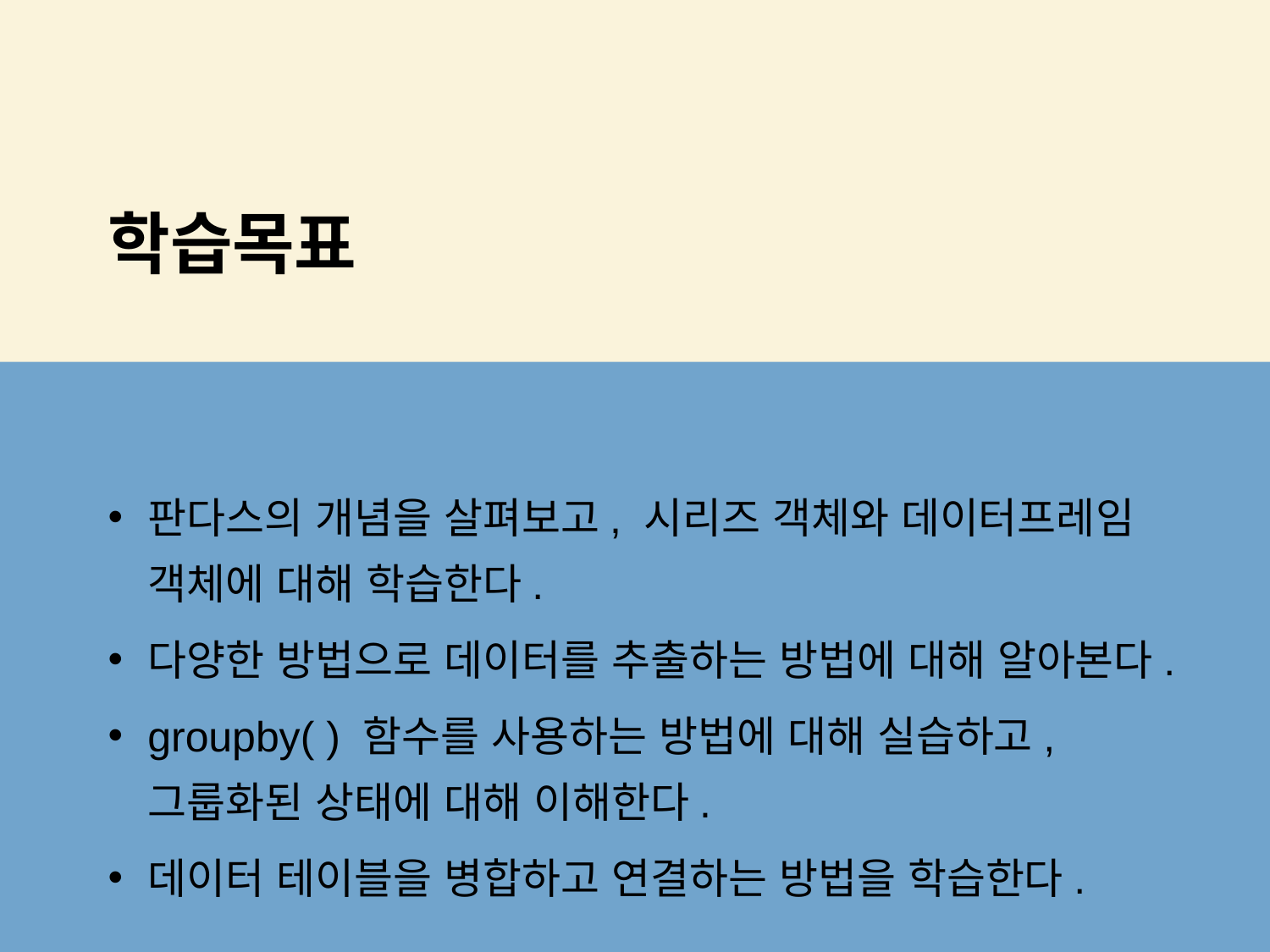

# 학습목표
판다스의 개념을 살펴보고, 시리즈 객체와 데이터프레임 객체에 대해 학습한다.
다양한 방법으로 데이터를 추출하는 방법에 대해 알아본다.
groupby( ) 함수를 사용하는 방법에 대해 실습하고, 그룹화된 상태에 대해 이해한다.
데이터 테이블을 병합하고 연결하는 방법을 학습한다.